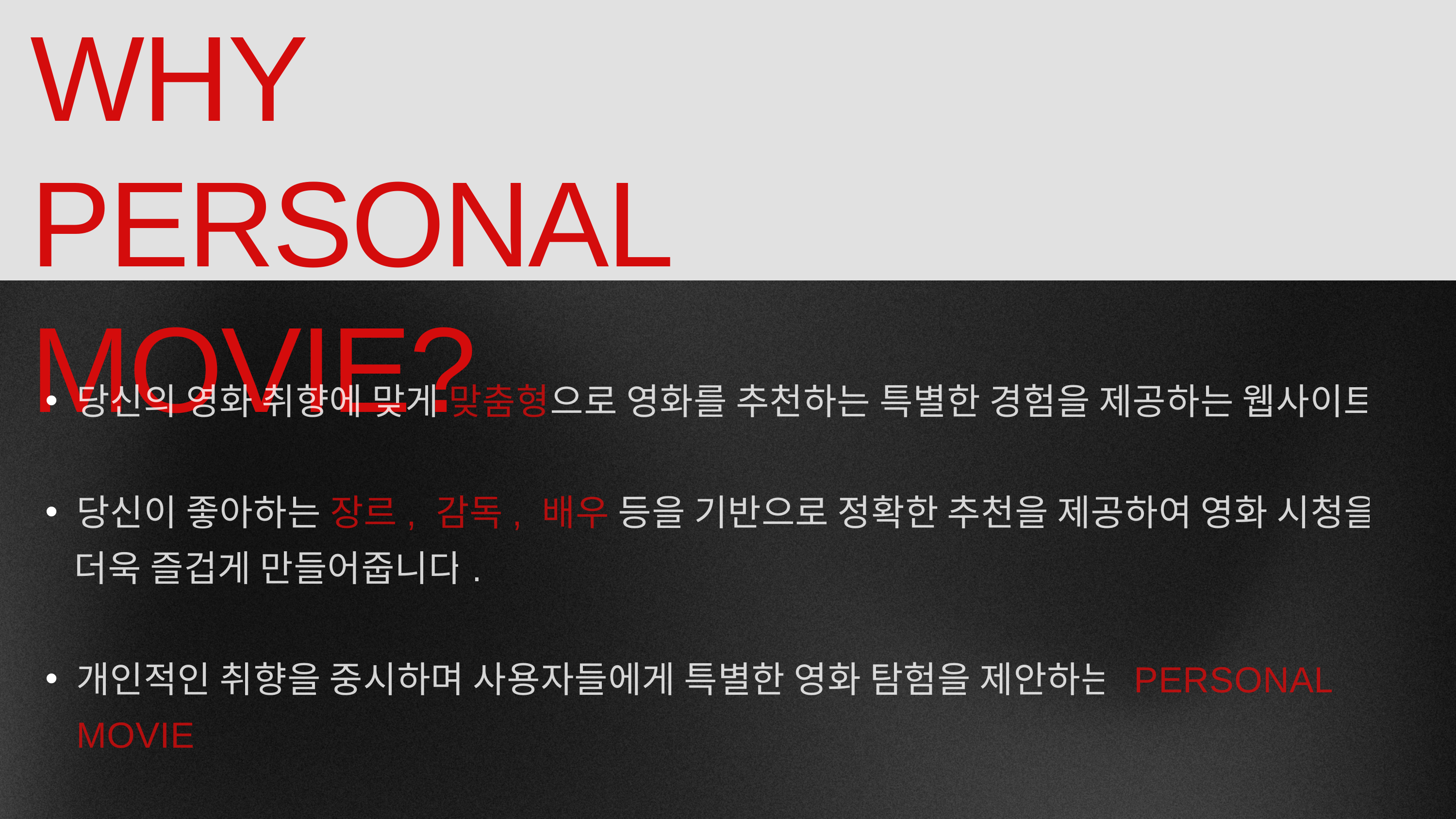

WHY
PERSONAL MOVIE?

당신의 영화 취향에 맞게 맞춤형으로 영화를 추천하는 특별한 경험을 제공하는 웹사이트

당신이 좋아하는 장르, 감독, 배우 등을 기반으로 정확한 추천을 제공하여 영화 시청을
      더욱 즐겁게 만들어줍니다.

개인적인 취향을 중시하며 사용자들에게 특별한 영화 탐험을 제안하는 PERSONAL MOVIE